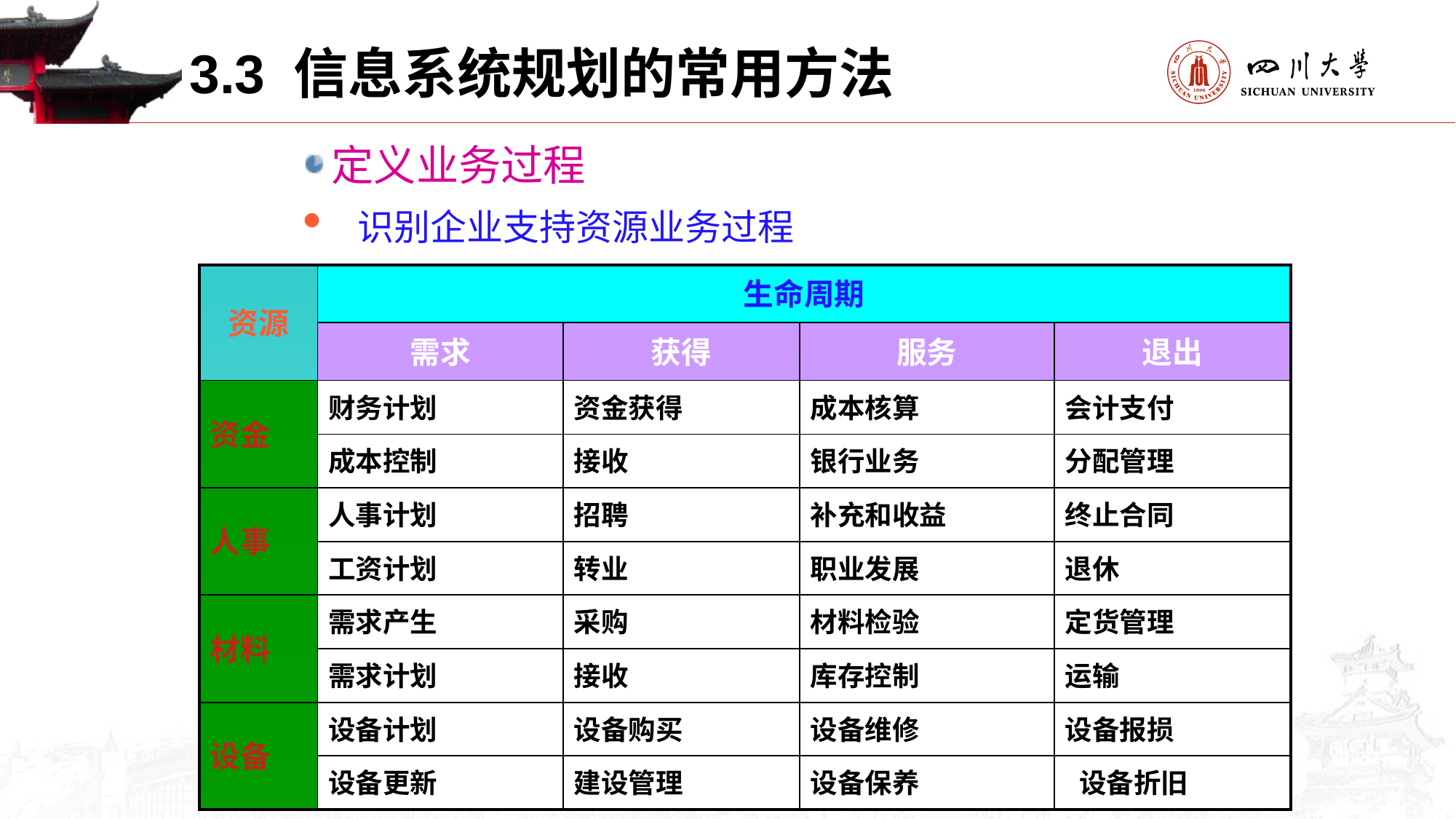

3.3 信息系统规划的常用方法

定义业务过程
识别企业支持资源业务过程
| 资源 | 生命周期 |  |  |  |
| --- | --- | --- | --- | --- |
|  | 需求 | 获得 | 服务 | 退出 |
| 资金 | 财务计划 | 资金获得 | 成本核算 | 会计支付 |
|  | 成本控制 | 接收 | 银行业务 | 分配管理 |
| 人事 | 人事计划 | 招聘 | 补充和收益 | 终止合同 |
|  | 工资计划 | 转业 | 职业发展 | 退休 |
| 材料 | 需求产生 | 采购 | 材料检验 | 定货管理 |
|  | 需求计划 | 接收 | 库存控制 | 运输 |
| 设备 | 设备计划 | 设备购买 | 设备维修 | 设备报损 |
|  | 设备更新 | 建设管理 | 设备保养 | 设备折旧 |